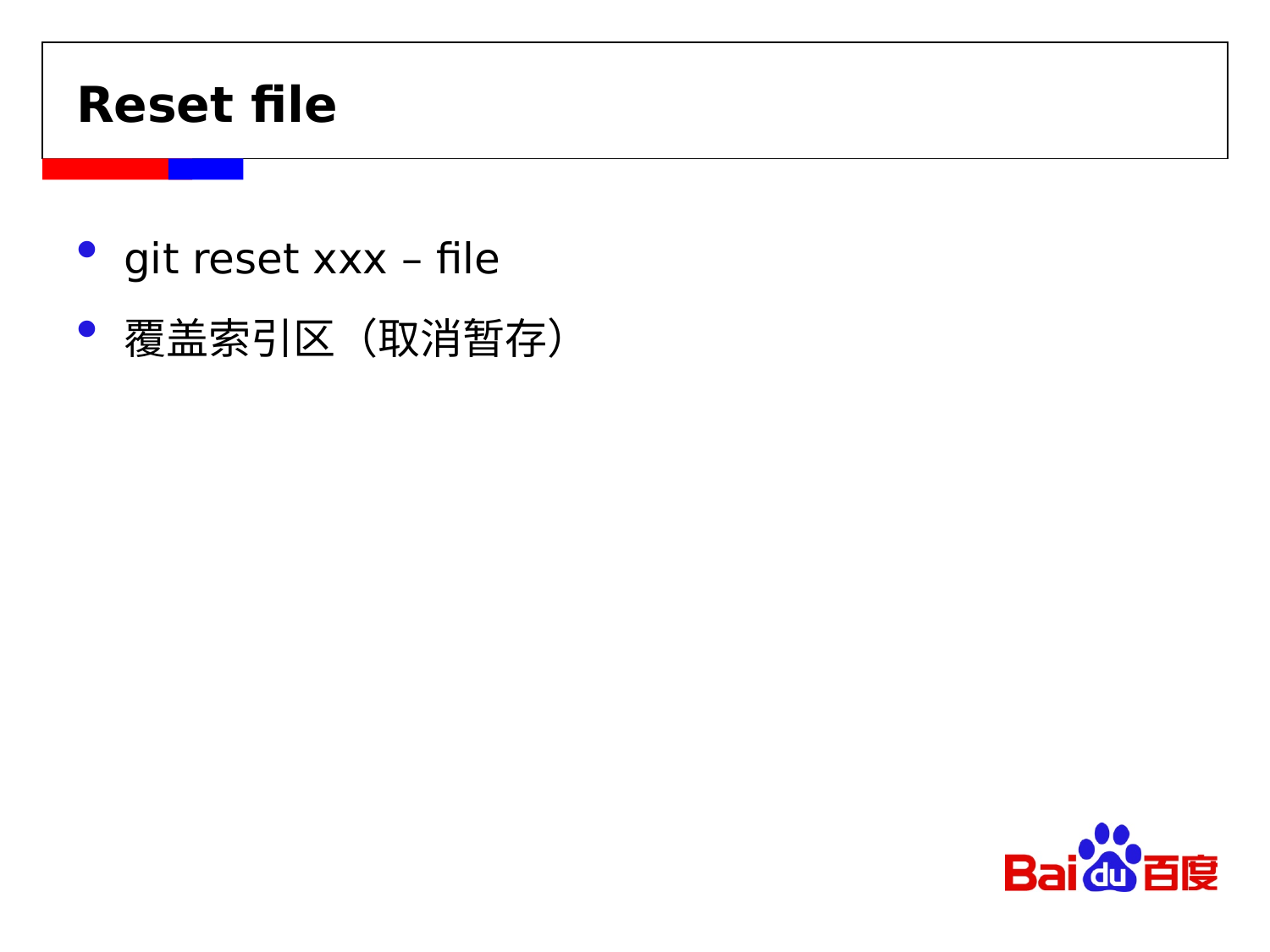

# Reset file
git reset xxx – file
覆盖索引区（取消暂存）